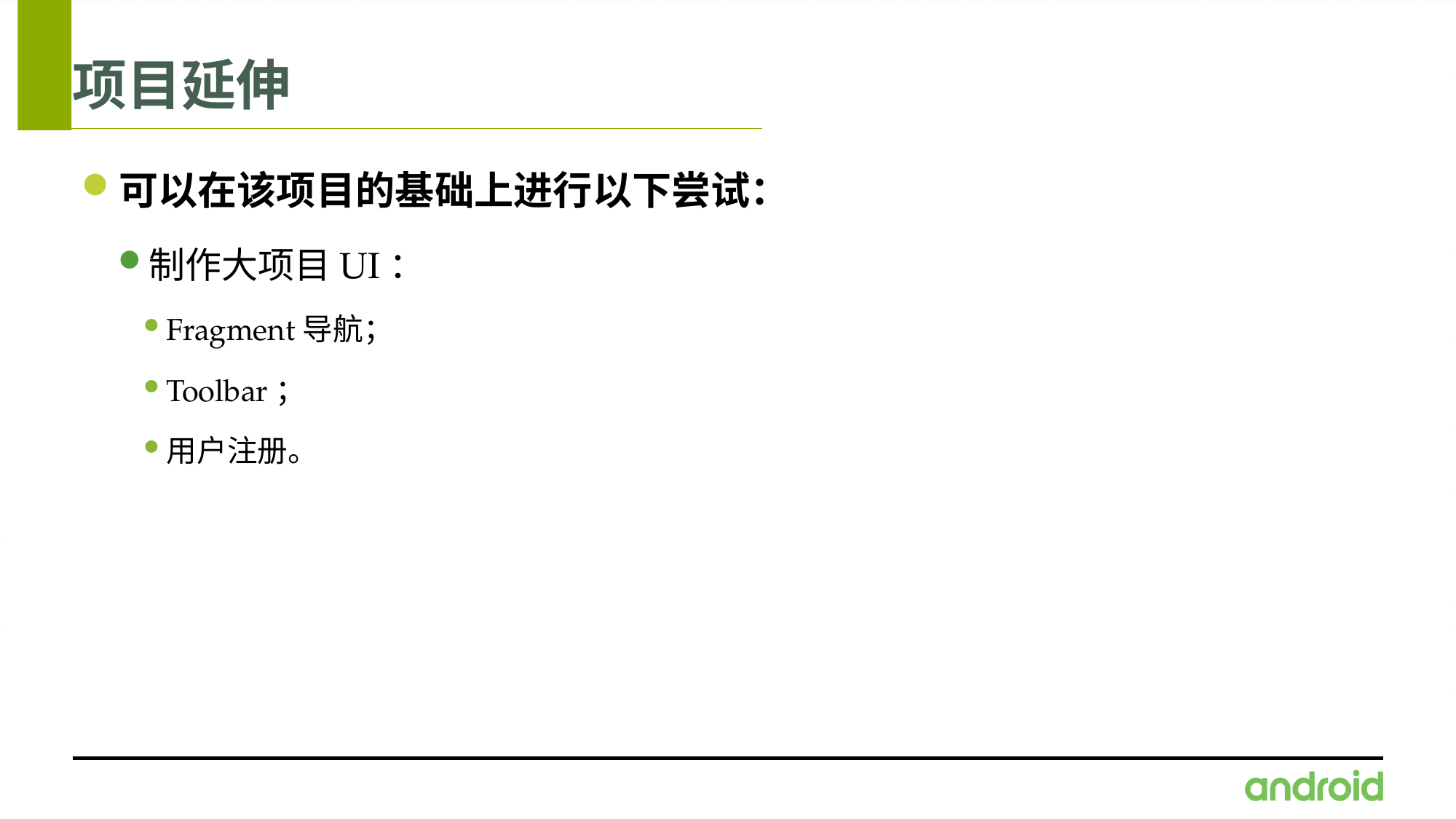

# 项目延伸
可以在该项目的基础上进行以下尝试：
制作大项目UI：
Fragment导航；
Toolbar；
用户注册。